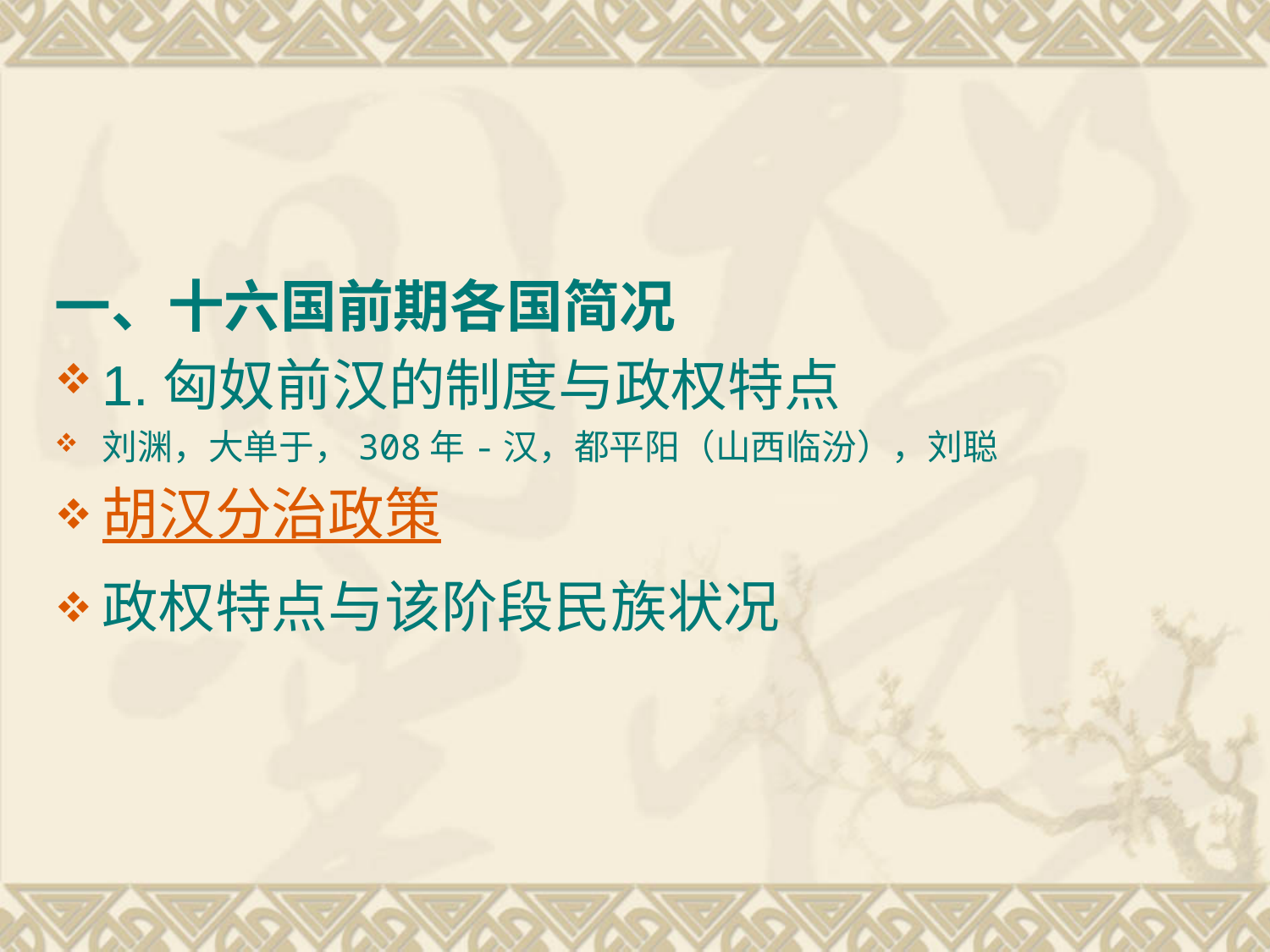

#
一、十六国前期各国简况
1.匈奴前汉的制度与政权特点
刘渊，大单于，308年-汉，都平阳（山西临汾），刘聪
胡汉分治政策
政权特点与该阶段民族状况